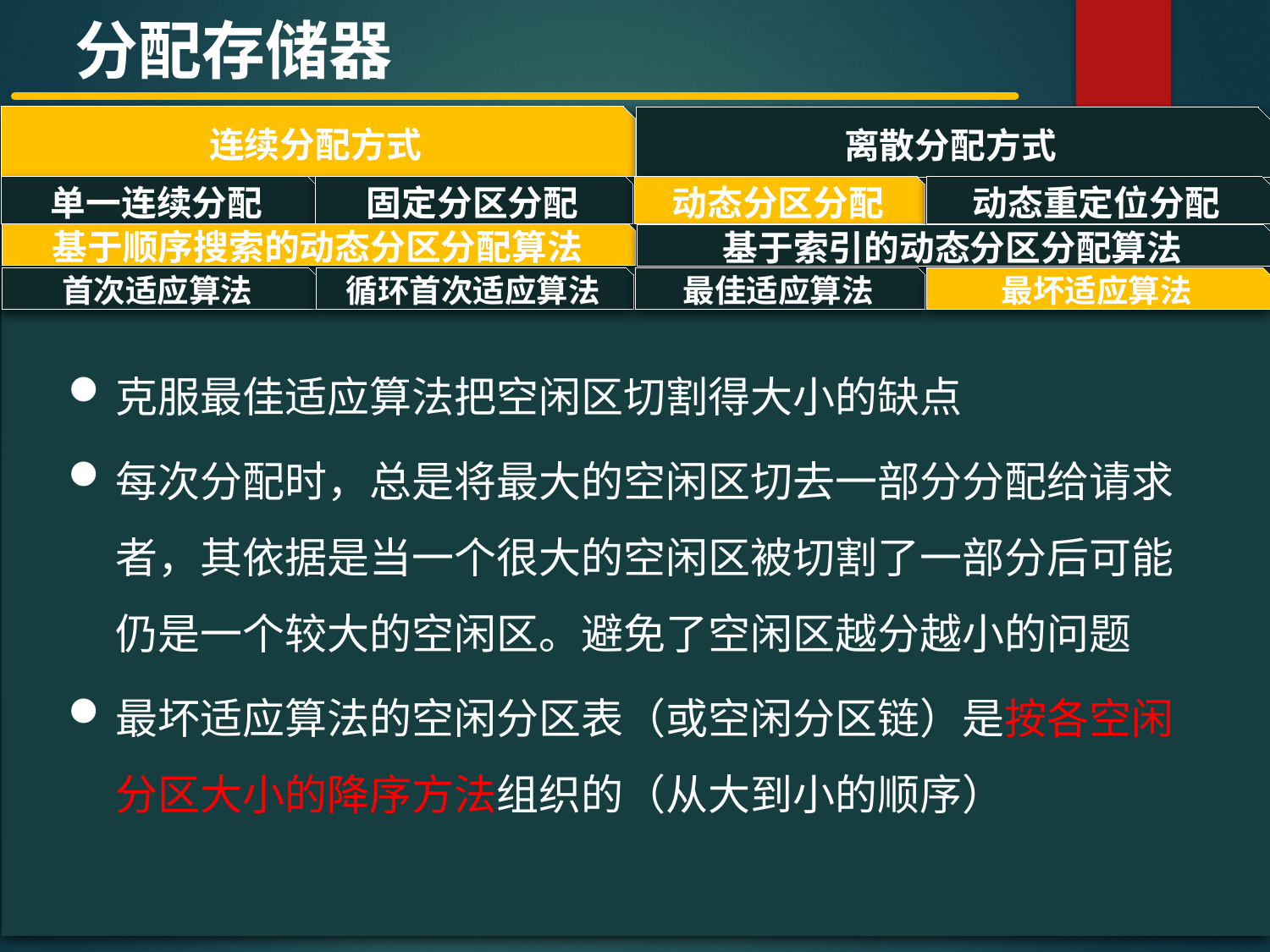

分配存储器
连续分配方式
离散分配方式
#
单一连续分配
固定分区分配
动态分区分配
动态重定位分配
基于顺序搜索的动态分区分配算法
基于索引的动态分区分配算法
首次适应算法
循环首次适应算法
最佳适应算法
最坏适应算法
克服最佳适应算法把空闲区切割得大小的缺点
每次分配时，总是将最大的空闲区切去一部分分配给请求者，其依据是当一个很大的空闲区被切割了一部分后可能仍是一个较大的空闲区。避免了空闲区越分越小的问题
最坏适应算法的空闲分区表（或空闲分区链）是按各空闲分区大小的降序方法组织的（从大到小的顺序）